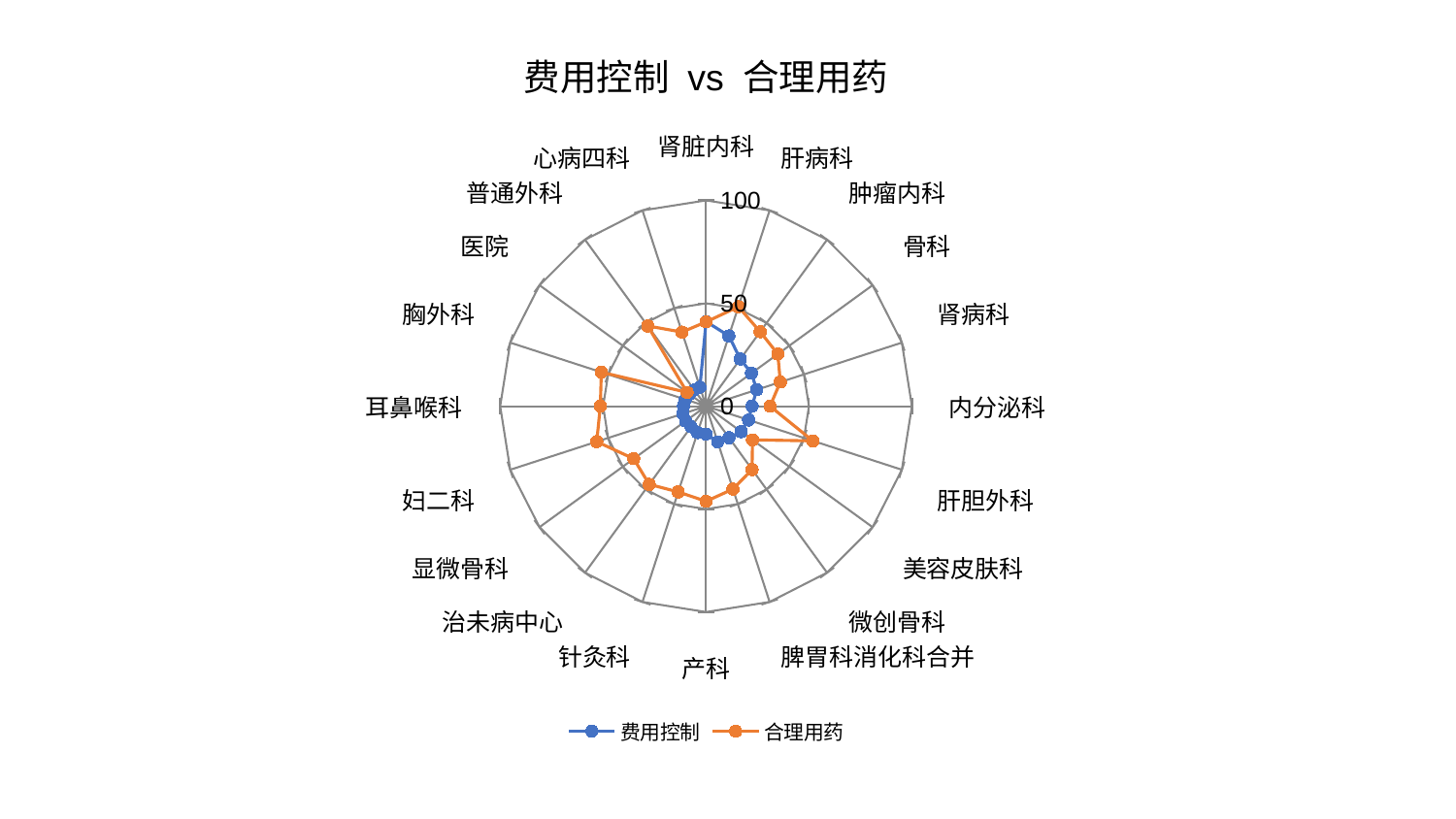

### Chart: 费用控制 vs 合理用药

| Category | 费用控制 | 合理用药 |
|---|---|---|
| 肾脏内科 | 41.12187550715768 | 40.97149646495198 |
| 肝病科 | 35.89610991140409 | 50.81323341828407 |
| 肿瘤内科 | 28.336431019676546 | 44.733991484619416 |
| 骨科 | 27.238631754078714 | 43.110858563355734 |
| 肾病科 | 25.896974700696326 | 37.95414749427009 |
| 内分泌科 | 22.359528333673072 | 31.08094958317828 |
| 肝胆外科 | 21.70591880075134 | 54.554769488317234 |
| 美容皮肤科 | 21.07178563132559 | 27.89197894005327 |
| 微创骨科 | 18.97191159160176 | 38.04814436882425 |
| 脾胃科消化科合并 | 18.22412605021536 | 42.35513962317865 |
| 产科 | 13.551038809933805 | 46.239229620633935 |
| 针灸科 | 13.485852576570748 | 43.80106849922212 |
| 治未病中心 | 12.36677532898936 | 46.96666655954623 |
| 显微骨科 | 12.288499125105526 | 43.448782552421214 |
| 妇二科 | 11.839469608396618 | 55.84059982008003 |
| 耳鼻喉科 | 10.978514442225608 | 51.3374358080178 |
| 胸外科 | 10.601286761681711 | 53.48646078116932 |
| 医院 | 9.988977781359775 | 11.411910091945366 |
| 普通外科 | 9.74110823843627 | 48.19292250214474 |
| 心病四科 | 9.681313396816448 | 37.85689907582443 |
110